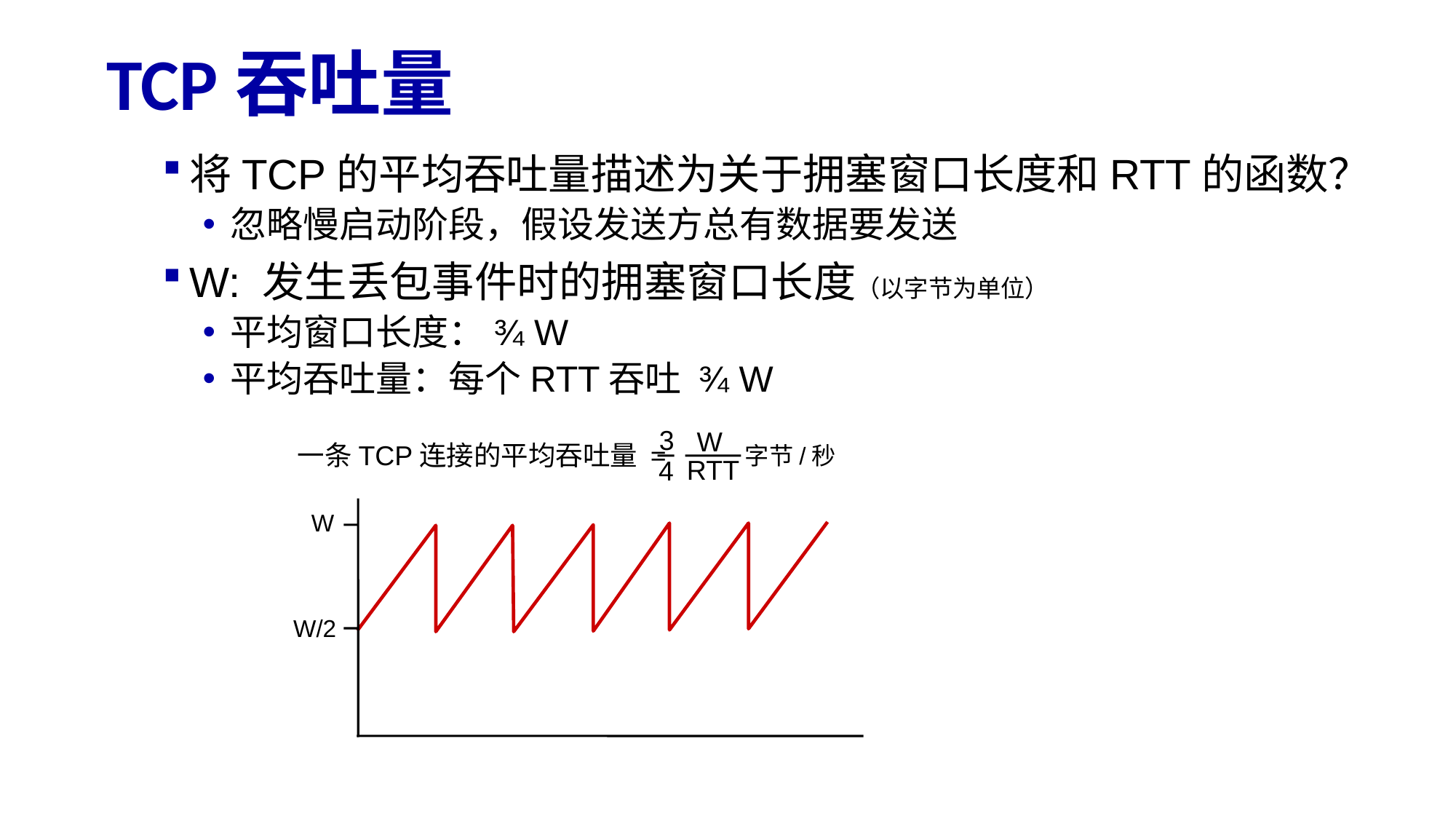

# TCP吞吐量
将TCP的平均吞吐量描述为关于拥塞窗口长度和RTT的函数？
忽略慢启动阶段，假设发送方总有数据要发送
W: 发生丢包事件时的拥塞窗口长度（以字节为单位）
平均窗口长度：¾ W
平均吞吐量：每个RTT吞吐 ¾ W
3
W
字节/秒
RTT
4

一条TCP连接的平均吞吐量 =

W

W/2